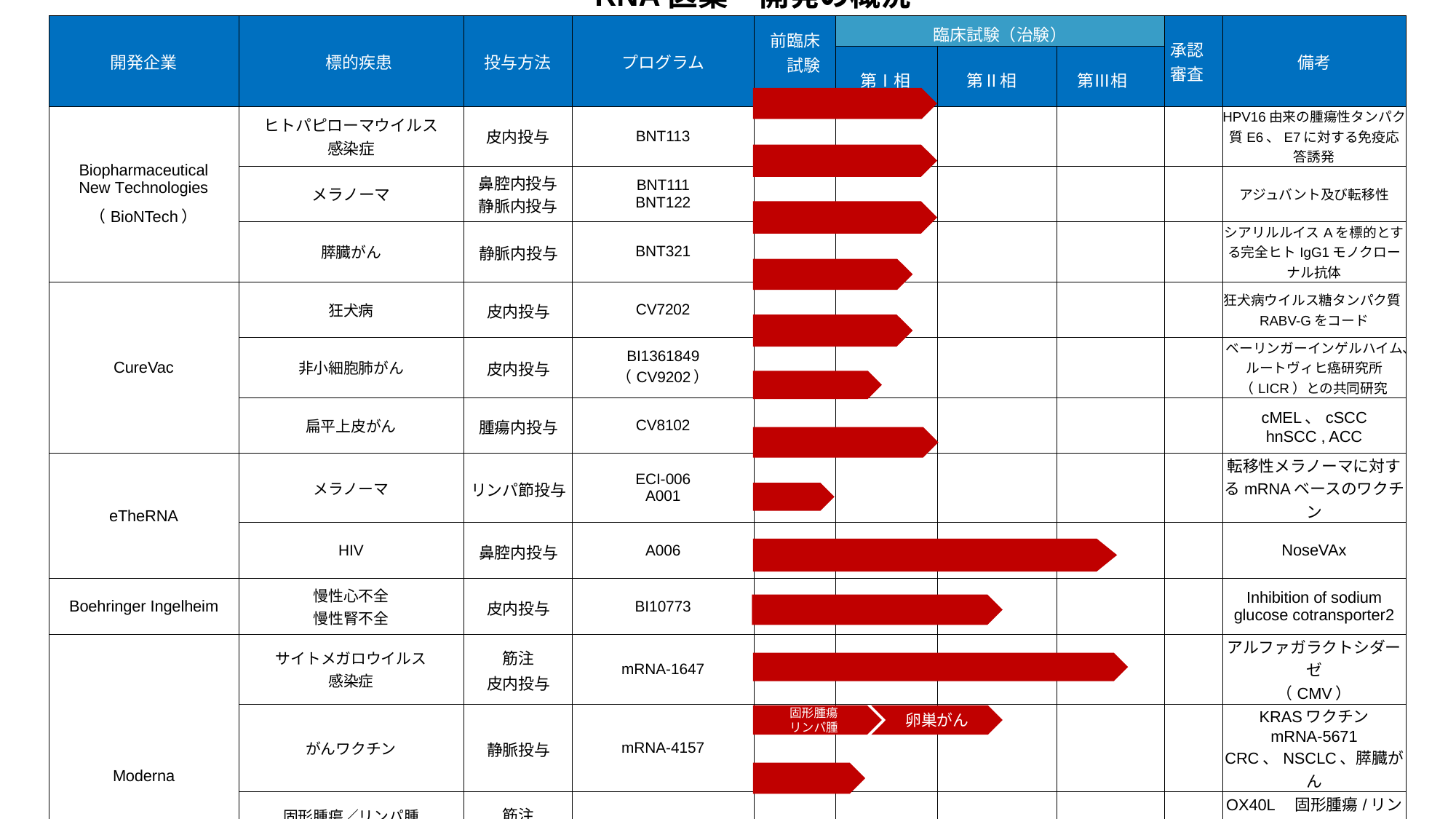

RNA医薬・開発の概況
| 開発企業 | 標的疾患 | 投与方法 | プログラム | 前臨床 試験 | 臨床試験（治験） |  |  | 承認 審査 | 備考 |
| --- | --- | --- | --- | --- | --- | --- | --- | --- | --- |
|  |  |  |  |  | 第Ⅰ相 | 第Ⅱ相 | 第Ⅲ相 |  |  |
| Biopharmaceutical New Technologies （BioNTech） | ヒトパピローマウイルス 感染症 | 皮内投与 | BNT113 |  |  |  |  |  | HPV16由来の腫瘍性タンパク質E6、E7に対する免疫応答誘発 |
|  | メラノーマ | 鼻腔内投与 静脈内投与 | BNT111 BNT122 |  |  |  |  |  | アジュバント及び転移性 |
|  | 膵臓がん | 静脈内投与 | BNT321 |  |  |  |  |  | シアリルルイスAを標的とする完全ヒトIgG1モノクローナル抗体 |
| CureVac | 狂犬病 | 皮内投与 | CV7202 |  |  |  |  |  | 狂犬病ウイルス糖タンパク質RABV-Gをコード |
|  | 非小細胞肺がん | 皮内投与 | BI1361849 （CV9202） |  |  |  |  |  | ベーリンガーインゲルハイム、ルートヴィヒ癌研究所（LICR）との共同研究 |
|  | 扁平上皮がん | 腫瘍内投与 | CV8102 |  |  |  |  |  | cMEL、cSCC hnSCC , ACC |
| eTheRNA | メラノーマ | リンパ節投与 | ECI-006 A001 |  |  |  |  |  | 転移性メラノーマに対するmRNAベースのワクチン |
|  | HIV | 鼻腔内投与 | A006 |  |  |  |  |  | NoseVAx |
| Boehringer Ingelheim | 慢性心不全 慢性腎不全 | 皮内投与 | BI10773 |  |  |  |  |  | Inhibition of sodium glucose cotransporter2 |
| Moderna | サイトメガロウイルス 感染症 | 筋注 皮内投与 | mRNA-1647 |  |  |  |  |  | アルファガラクトシダーゼ （CMV） |
|  | がんワクチン | 静脈投与 | mRNA-4157 |  |  |  |  |  | KRASワクチン mRNA-5671 CRC、NSCLC、膵臓がん |
|  | 固形腫瘍／リンパ腫 進行性卵巣がん | 筋注 皮内投与 | ｍRNA-2416 |  |  |  |  |  | OX40L　固形腫瘍/リンパ腫 進行性卵巣癌 |
|  | 糖原病 タイプ1a（GSD1a） | 皮内投与 | ｍRNA-3745 |  |  |  |  |  | G6Pase　タイプ1a （GSD1a） |

固形腫瘍
リンパ腫
卵巣がん